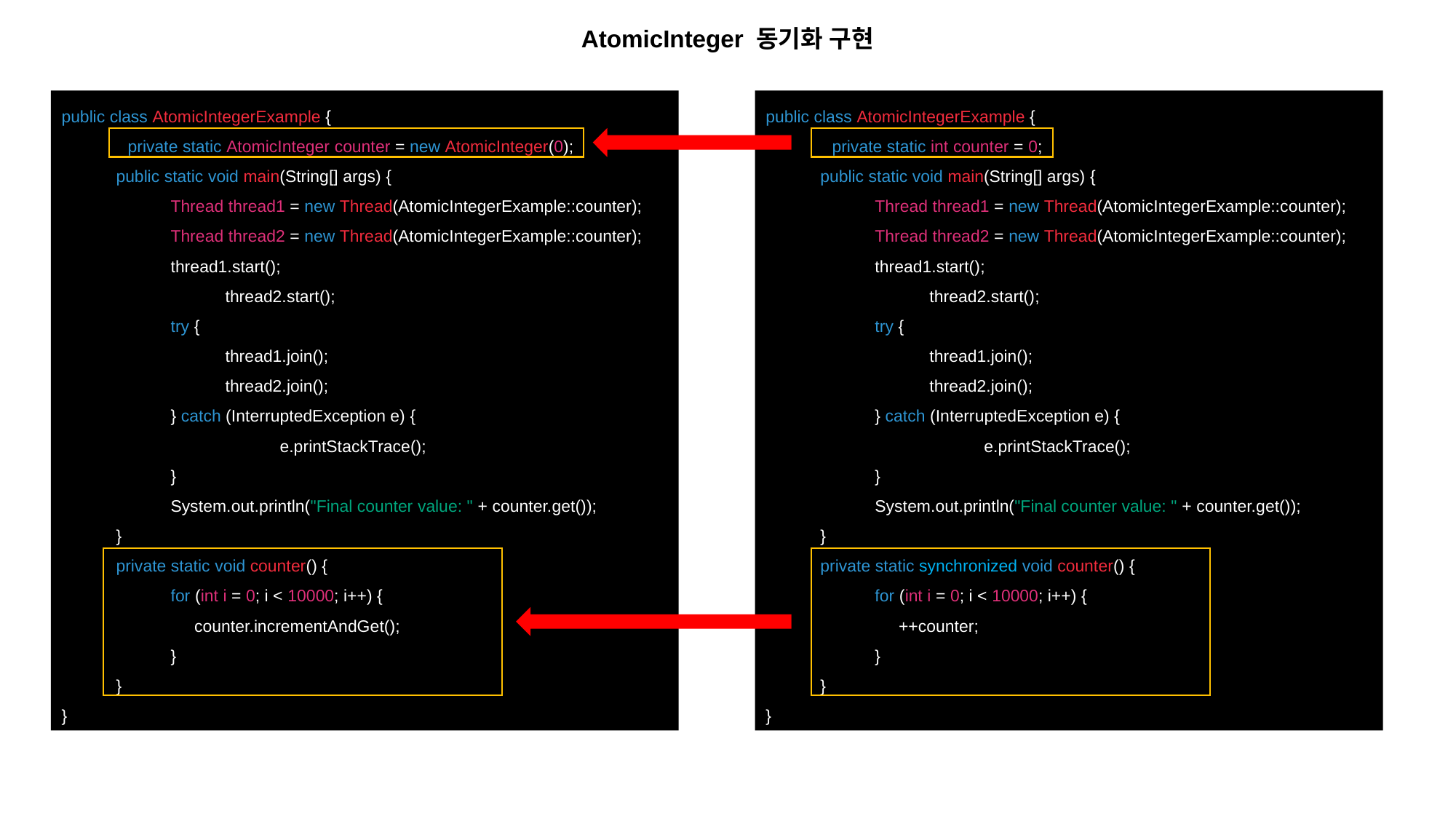

AtomicInteger 동기화 구현
public class AtomicIntegerExample {
              private static AtomicInteger counter = new AtomicInteger(0);
public static void main(String[] args) {
Thread thread1 = new Thread(AtomicIntegerExample::counter);
Thread thread2 = new Thread(AtomicIntegerExample::counter); thread1.start();
	thread2.start();
try {
thread1.join();
thread2.join();
} catch (InterruptedException e) {
 	e.printStackTrace();
}
System.out.println("Final counter value: " + counter.get());
}
private static void counter() {
for (int i = 0; i < 10000; i++) {
     counter.incrementAndGet();
}
}
}
public class AtomicIntegerExample {
              private static int counter = 0;
public static void main(String[] args) {
Thread thread1 = new Thread(AtomicIntegerExample::counter);
Thread thread2 = new Thread(AtomicIntegerExample::counter); thread1.start();
	thread2.start();
try {
thread1.join();
thread2.join();
} catch (InterruptedException e) {
 	e.printStackTrace();
}
System.out.println("Final counter value: " + counter.get());
}
private static synchronized void counter() {
for (int i = 0; i < 10000; i++) {
     ++counter;
}
}
}